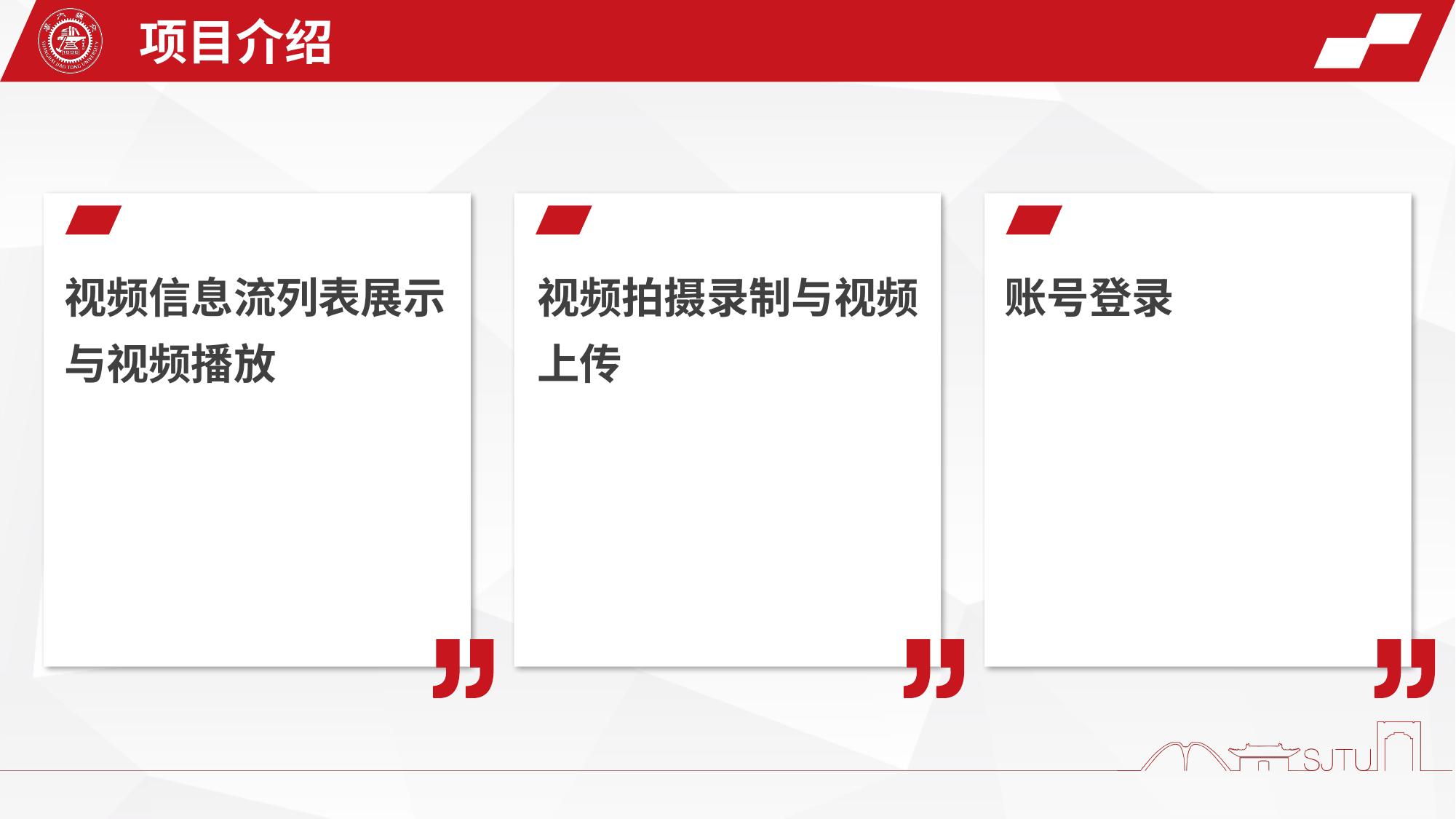

项目介绍

视频信息流列表展示与视频播放
视频拍摄录制与视频上传
账号登录